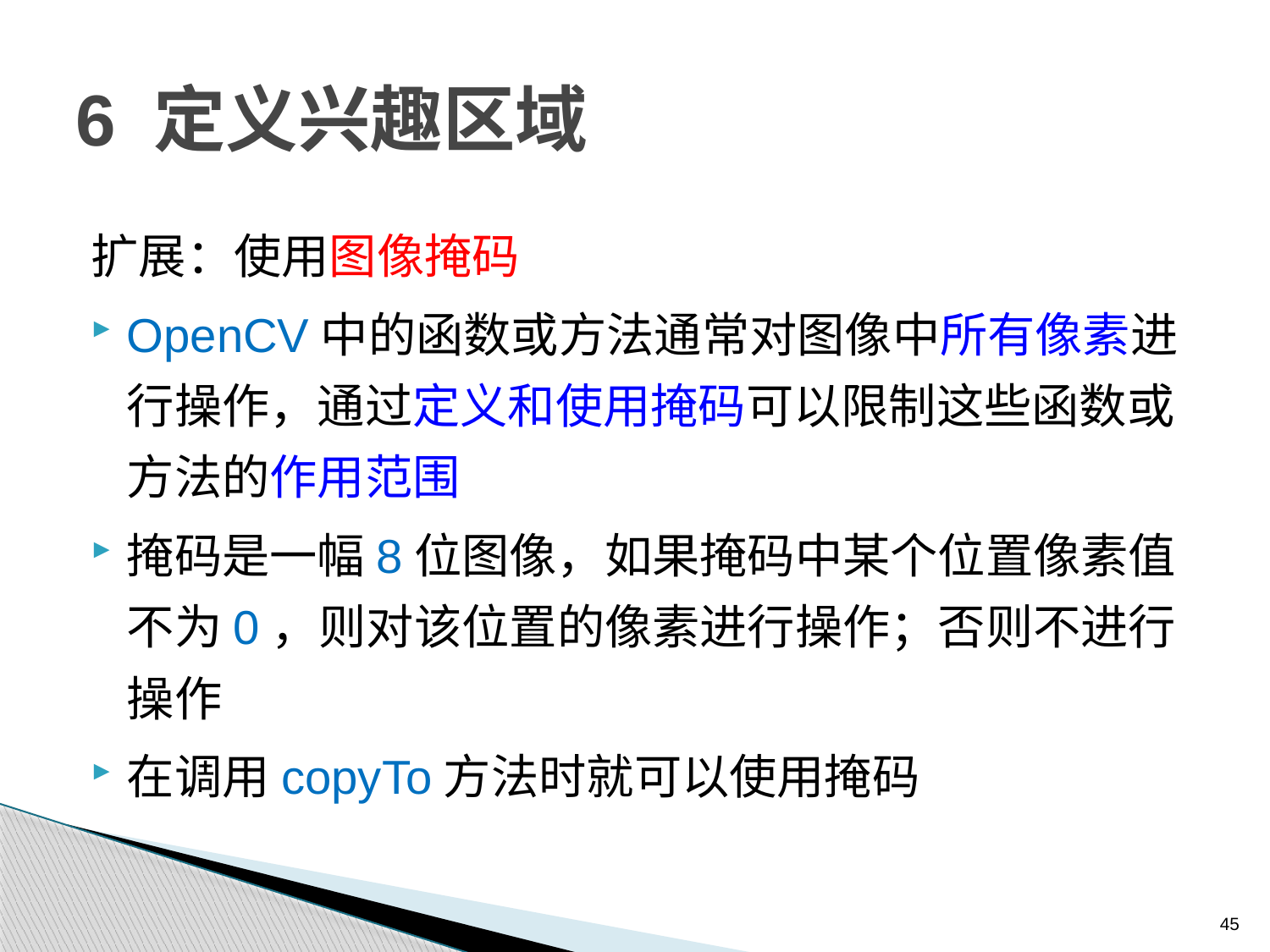

# 6 定义兴趣区域
扩展：使用图像掩码
OpenCV中的函数或方法通常对图像中所有像素进行操作，通过定义和使用掩码可以限制这些函数或方法的作用范围
掩码是一幅8位图像，如果掩码中某个位置像素值不为0，则对该位置的像素进行操作；否则不进行操作
在调用copyTo方法时就可以使用掩码
45